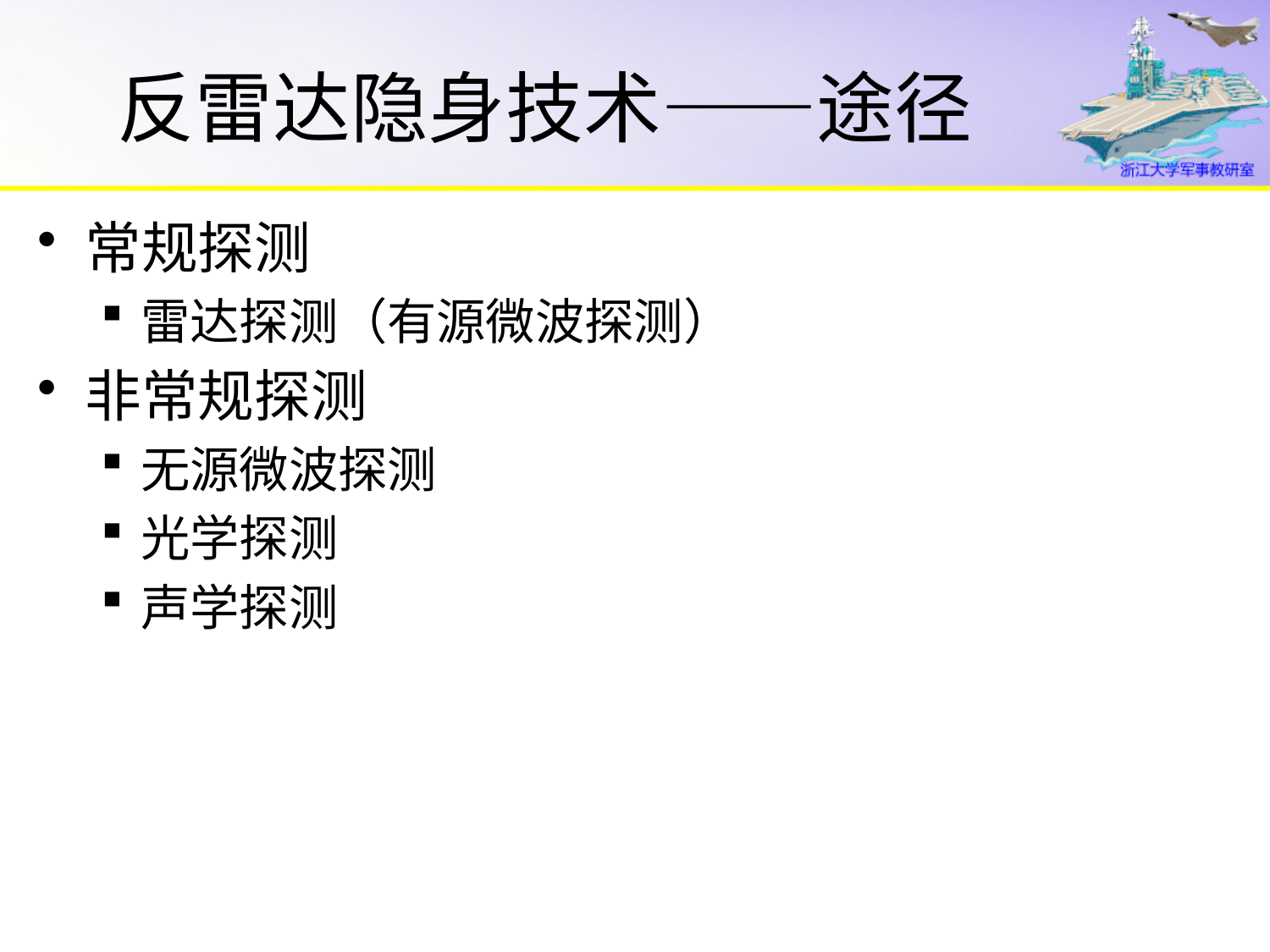

# 反雷达隐身技术——途径
常规探测
雷达探测（有源微波探测）
非常规探测
无源微波探测
光学探测
声学探测